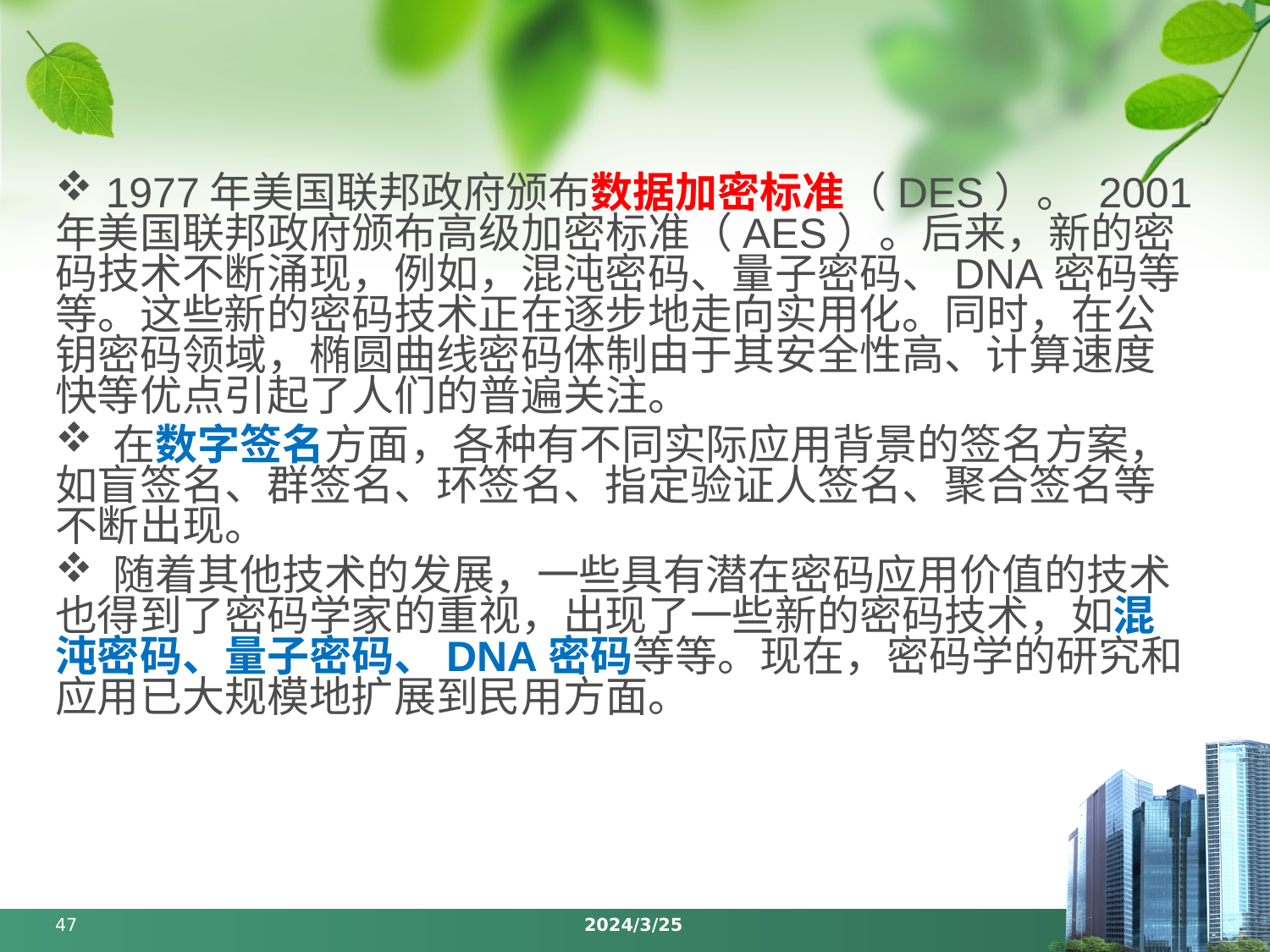

#
 1977年美国联邦政府颁布数据加密标准（DES）。 2001年美国联邦政府颁布高级加密标准（AES）。后来，新的密码技术不断涌现，例如，混沌密码、量子密码、DNA密码等等。这些新的密码技术正在逐步地走向实用化。同时，在公钥密码领域，椭圆曲线密码体制由于其安全性高、计算速度快等优点引起了人们的普遍关注。
 在数字签名方面，各种有不同实际应用背景的签名方案，如盲签名、群签名、环签名、指定验证人签名、聚合签名等不断出现。
 随着其他技术的发展，一些具有潜在密码应用价值的技术也得到了密码学家的重视，出现了一些新的密码技术，如混沌密码、量子密码、DNA密码等等。现在，密码学的研究和应用已大规模地扩展到民用方面。
47
2024/3/25